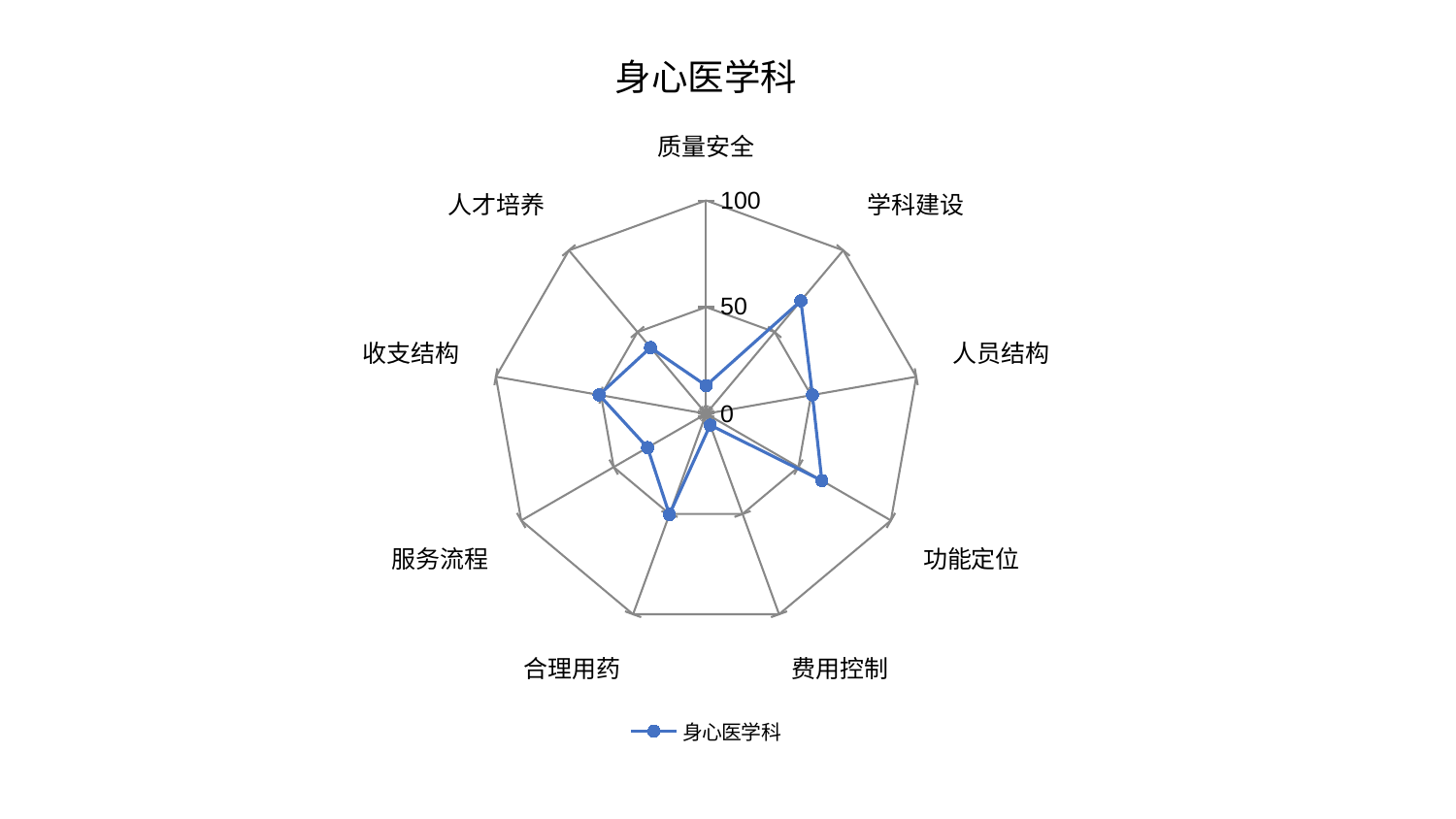

### Chart: 身心医学科

| Category | 身心医学科 |
|---|---|
| 质量安全 | 13.200194736168228 |
| 学科建设 | 69.12797969419638 |
| 人员结构 | 50.61192879312213 |
| 功能定位 | 62.651969930880355 |
| 费用控制 | 5.666449739232434 |
| 合理用药 | 50.257544928536134 |
| 服务流程 | 31.687882752210783 |
| 收支结构 | 50.88027047713301 |
| 人才培养 | 40.534372784472644 |
148